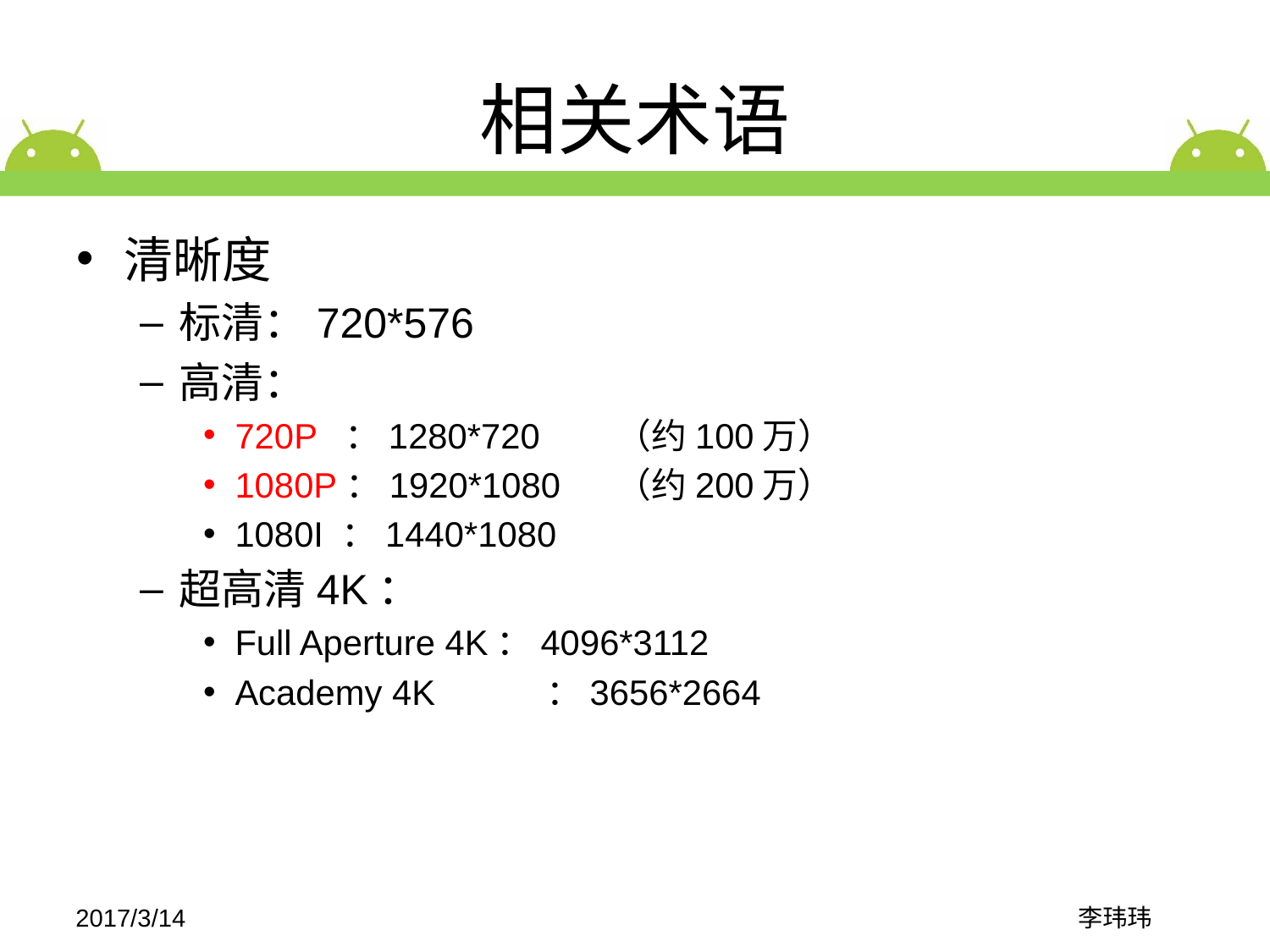

# 相关术语
清晰度
标清：720*576
高清：
720P  ：1280*720	（约100万）
1080P：1920*1080	（约200万）
1080I ：1440*1080
超高清4K：
Full Aperture 4K：4096*3112
Academy 4K	     ：3656*2664